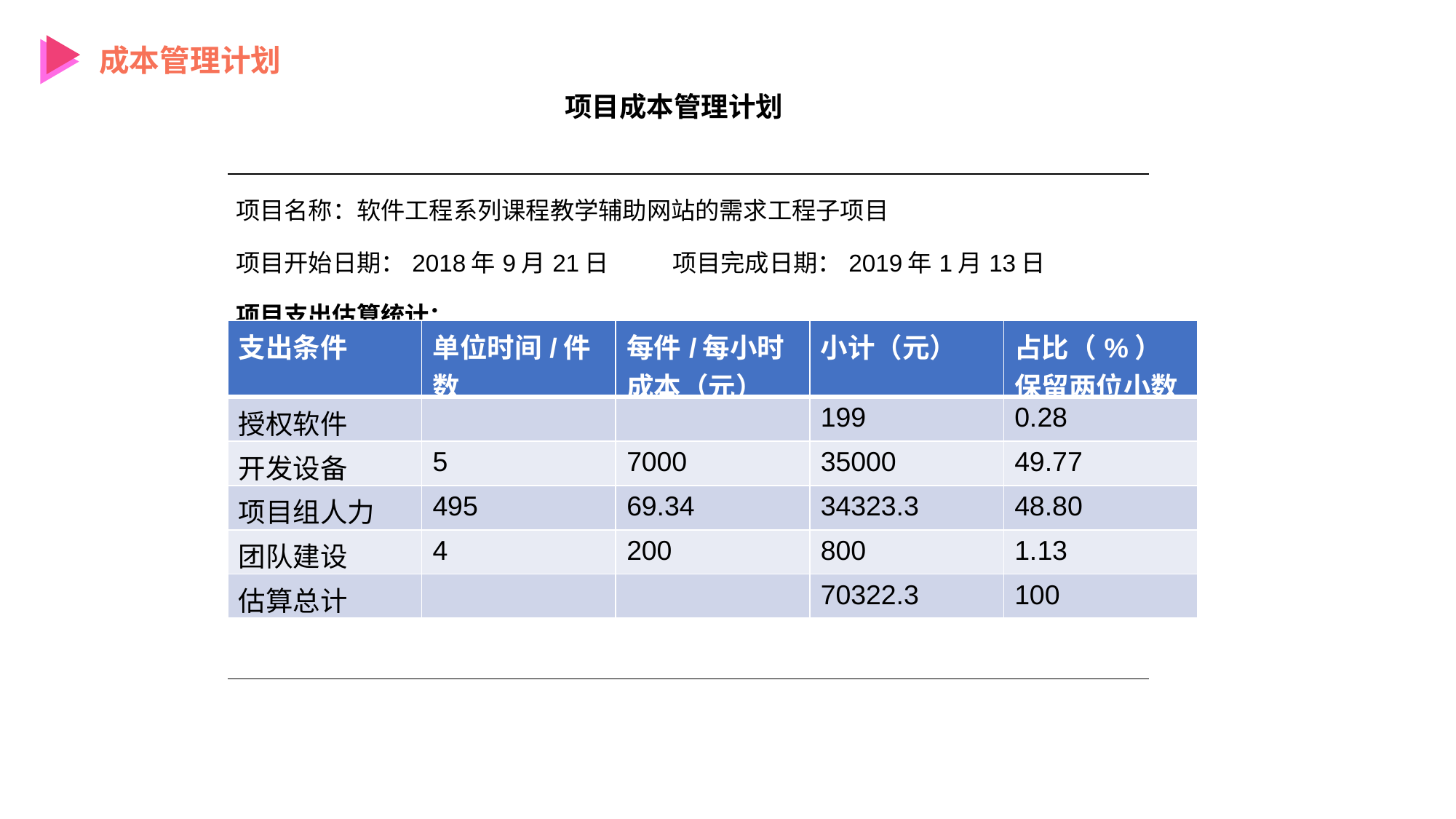

成本管理计划
项目成本管理计划
| 项目名称：软件工程系列课程教学辅助网站的需求工程子项目 项目开始日期：2018年9月21日 项目完成日期：2019年1月13日 项目支出估算统计： |
| --- |
|  |
| 支出条件 | 单位时间/件数 | 每件/每小时成本（元） | 小计（元） | 占比（%）保留两位小数 |
| --- | --- | --- | --- | --- |
| 授权软件 |  |  | 199 | 0.28 |
| 开发设备 | 5 | 7000 | 35000 | 49.77 |
| 项目组人力 | 495 | 69.34 | 34323.3 | 48.80 |
| 团队建设 | 4 | 200 | 800 | 1.13 |
| 估算总计 |  |  | 70322.3 | 100 |